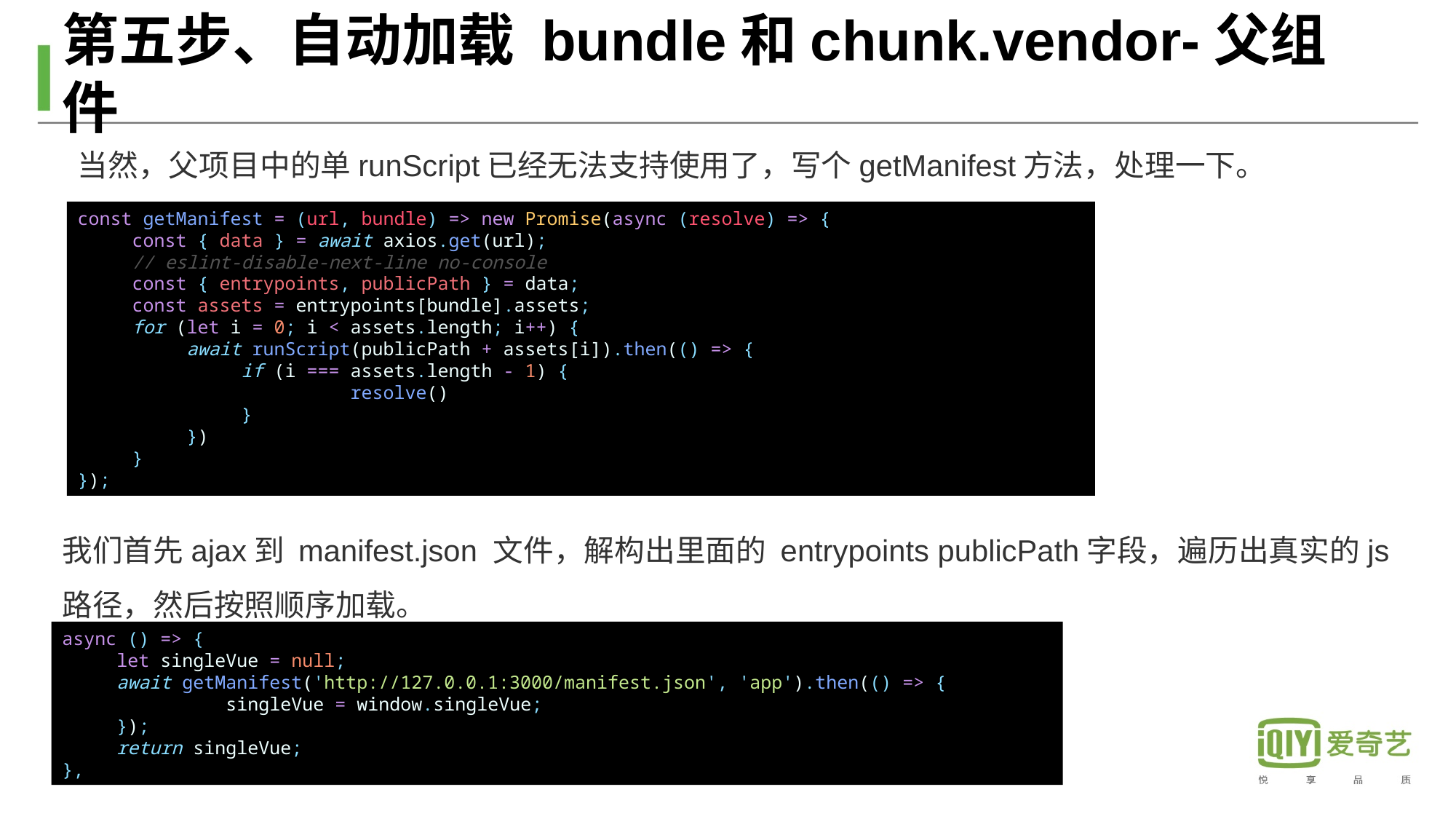

# 第五步、自动加载 bundle和chunk.vendor-父组件
当然，父项目中的单runScript已经无法支持使用了，写个getManifest方法，处理一下。

const getManifest = (url, bundle) => new Promise(async (resolve) => {
const { data } = await axios.get(url);
// eslint-disable-next-line no-console
const { entrypoints, publicPath } = data;
const assets = entrypoints[bundle].assets;
for (let i = 0; i < assets.length; i++) {
await runScript(publicPath + assets[i]).then(() => {
if (i === assets.length - 1) {
	resolve()
}
})
}
});
我们首先ajax到 manifest.json 文件，解构出里面的 entrypoints publicPath字段，遍历出真实的js路径，然后按照顺序加载。
async () => {
let singleVue = null;
await getManifest('http://127.0.0.1:3000/manifest.json', 'app').then(() => {
	singleVue = window.singleVue;
});
return singleVue;
},